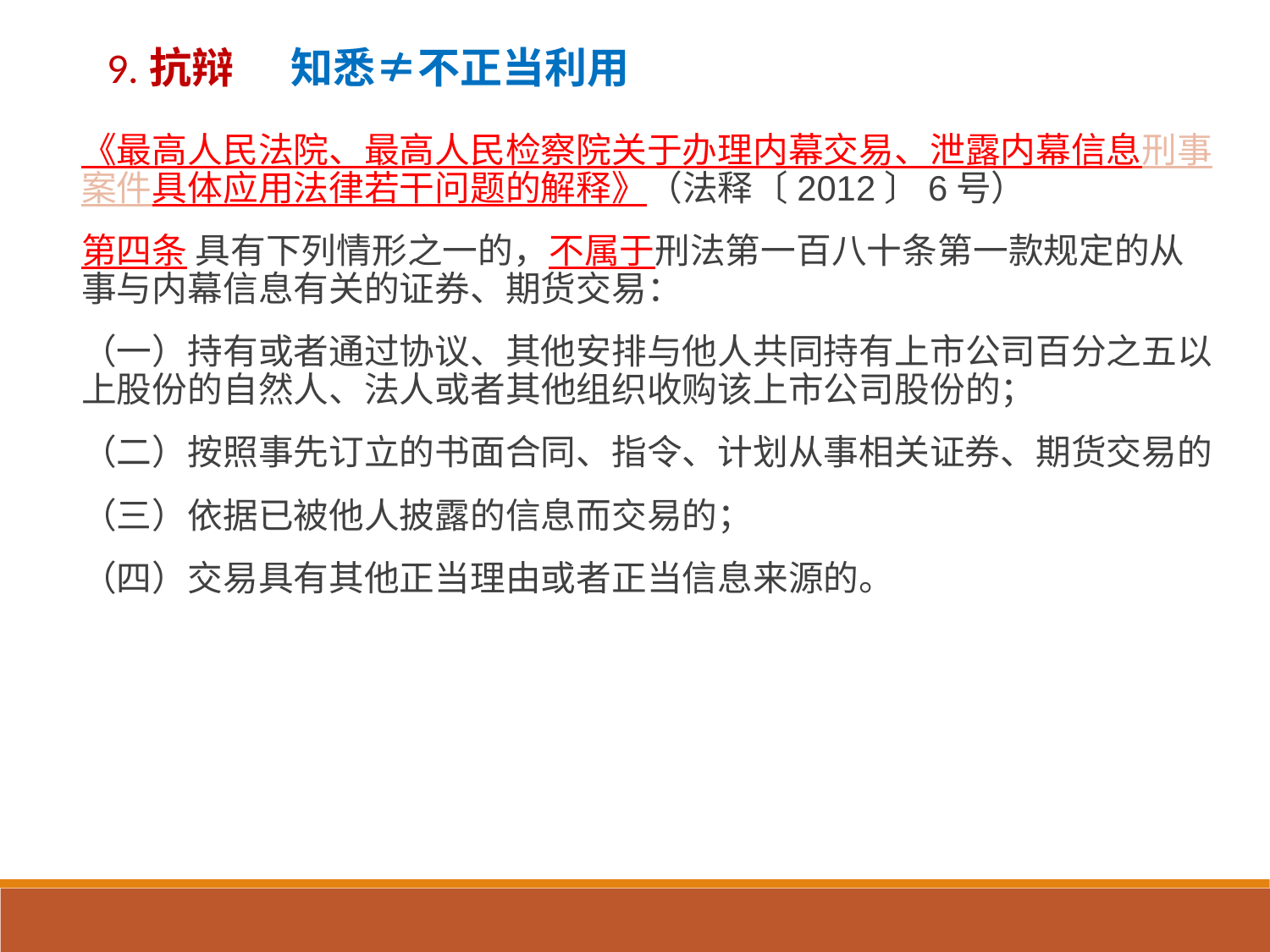

# 9.抗辩      知悉≠不正当利用
《最高人民法院、最高人民检察院关于办理内幕交易、泄露内幕信息刑事案件具体应用法律若干问题的解释》（法释〔2012〕6号）
第四条 具有下列情形之一的，不属于刑法第一百八十条第一款规定的从事与内幕信息有关的证券、期货交易：
（一）持有或者通过协议、其他安排与他人共同持有上市公司百分之五以上股份的自然人、法人或者其他组织收购该上市公司股份的；
（二）按照事先订立的书面合同、指令、计划从事相关证券、期货交易的
（三）依据已被他人披露的信息而交易的；
（四）交易具有其他正当理由或者正当信息来源的。